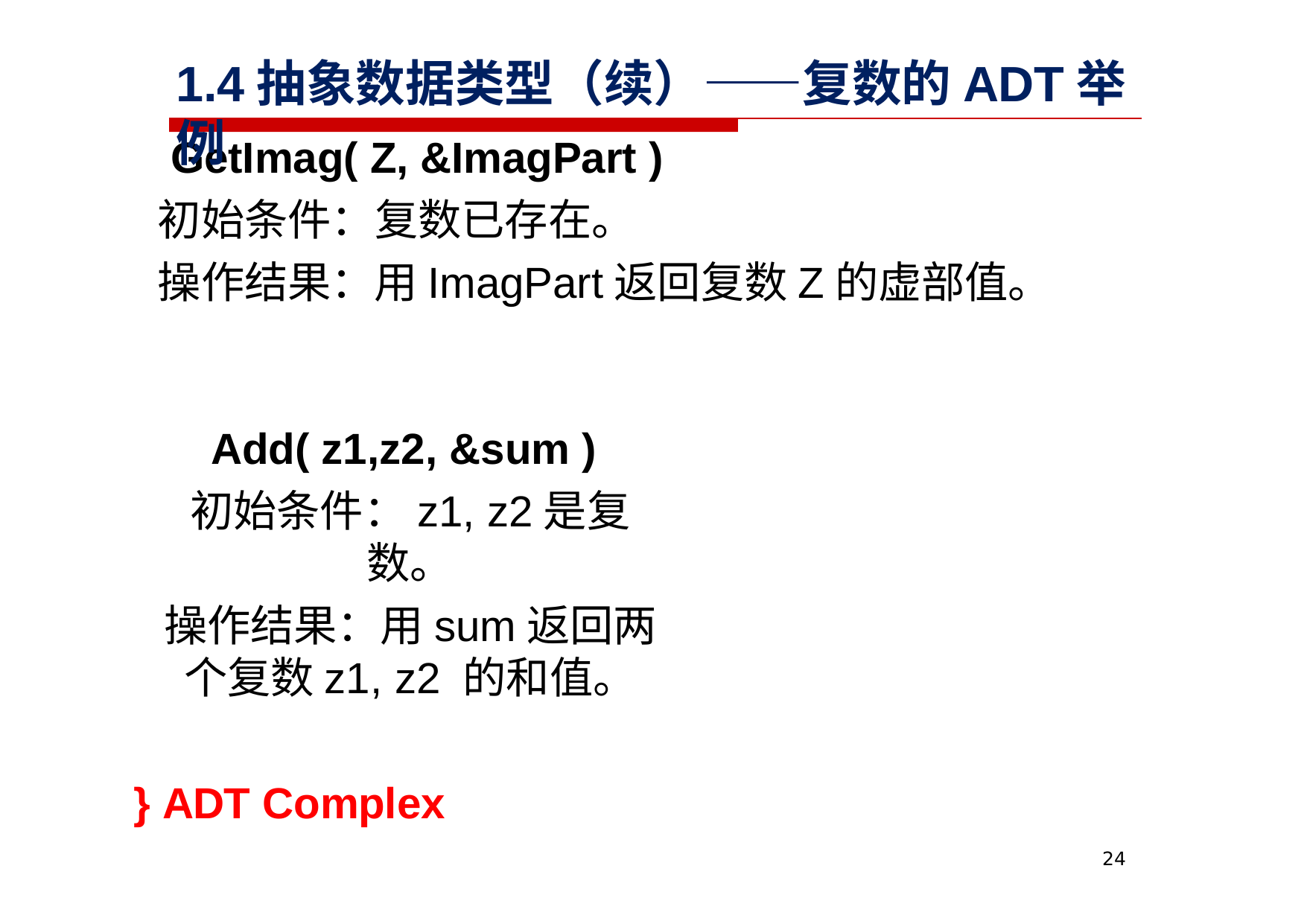

# 1.4抽象数据类型（续）——复数的ADT举例
GetImag( Z, &ImagPart )
初始条件：复数已存在。
操作结果：用ImagPart返回复数Z的虚部值。

Add( z1,z2, &sum )
初始条件：z1, z2是复数。
操作结果：用sum返回两个复数z1, z2 的和值。
} ADT Complex
24